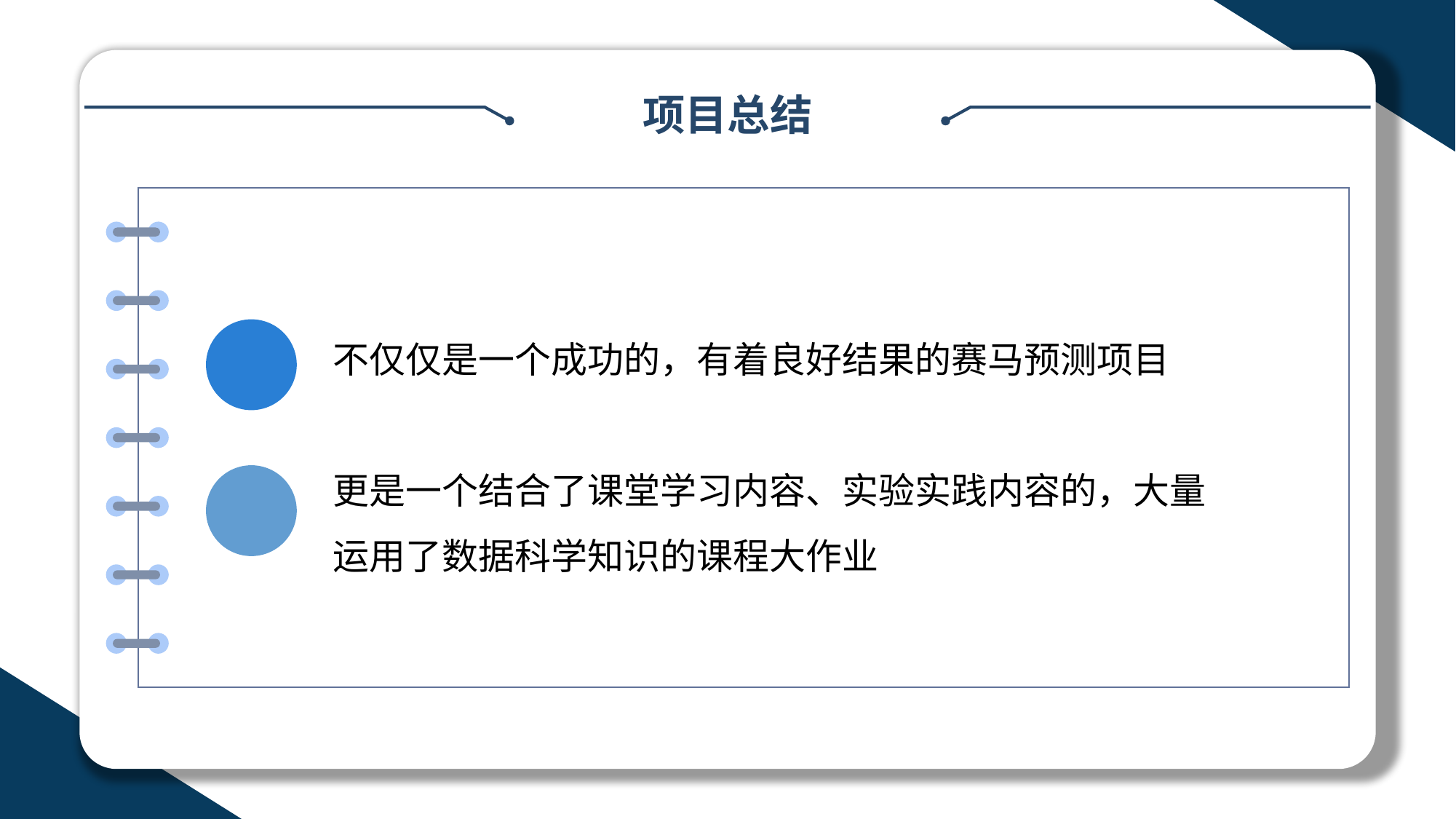

项目总结

不仅仅是一个成功的，有着良好结果的赛马预测项目

更是一个结合了课堂学习内容、实验实践内容的，大量运用了数据科学知识的课程大作业